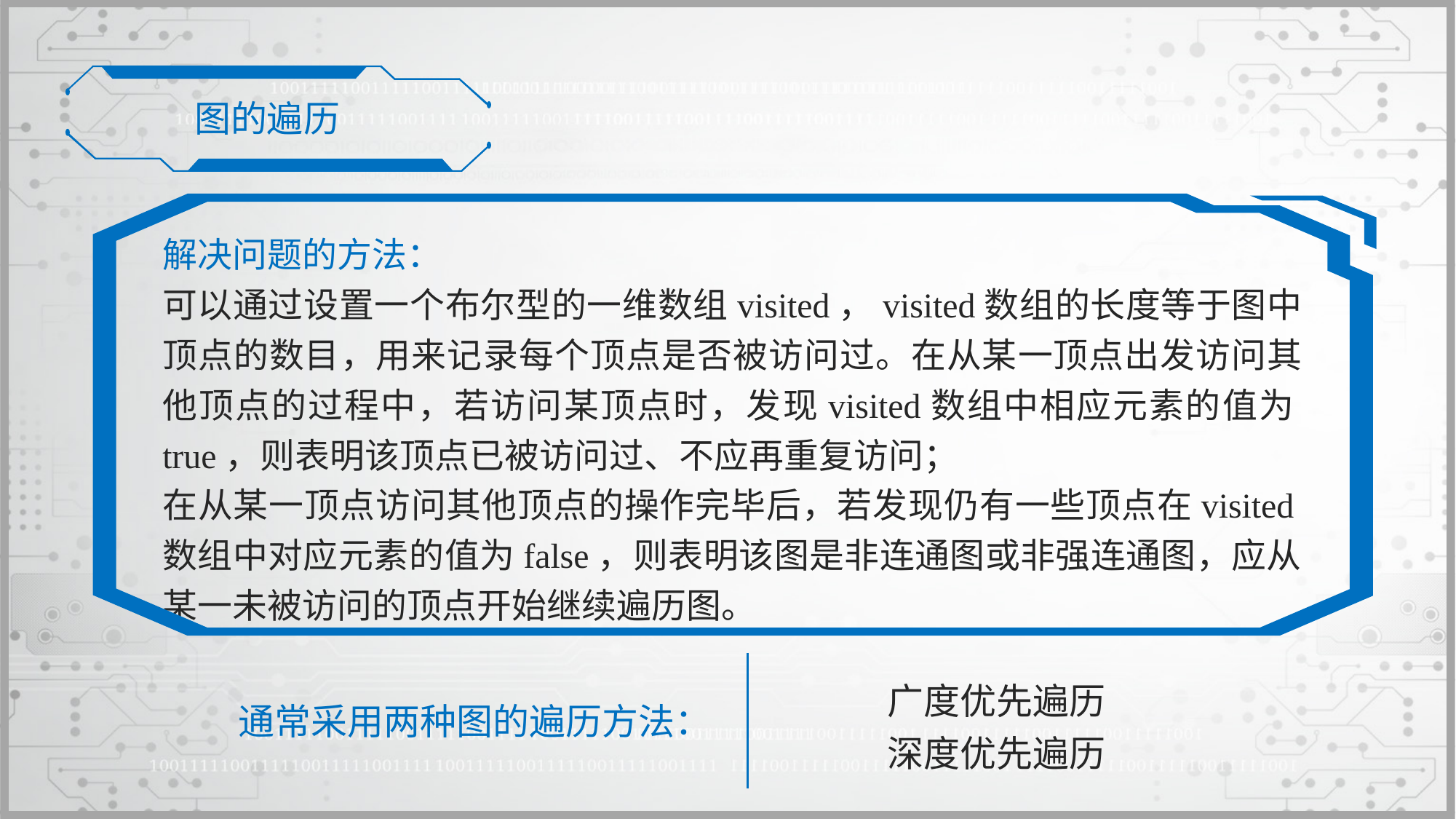

图的遍历

解决问题的方法：
可以通过设置一个布尔型的一维数组visited，visited数组的长度等于图中顶点的数目，用来记录每个顶点是否被访问过。在从某一顶点出发访问其他顶点的过程中，若访问某顶点时，发现visited数组中相应元素的值为true，则表明该顶点已被访问过、不应再重复访问；
在从某一顶点访问其他顶点的操作完毕后，若发现仍有一些顶点在visited数组中对应元素的值为false，则表明该图是非连通图或非强连通图，应从某一未被访问的顶点开始继续遍历图。
广度优先遍历
深度优先遍历
通常采用两种图的遍历方法：